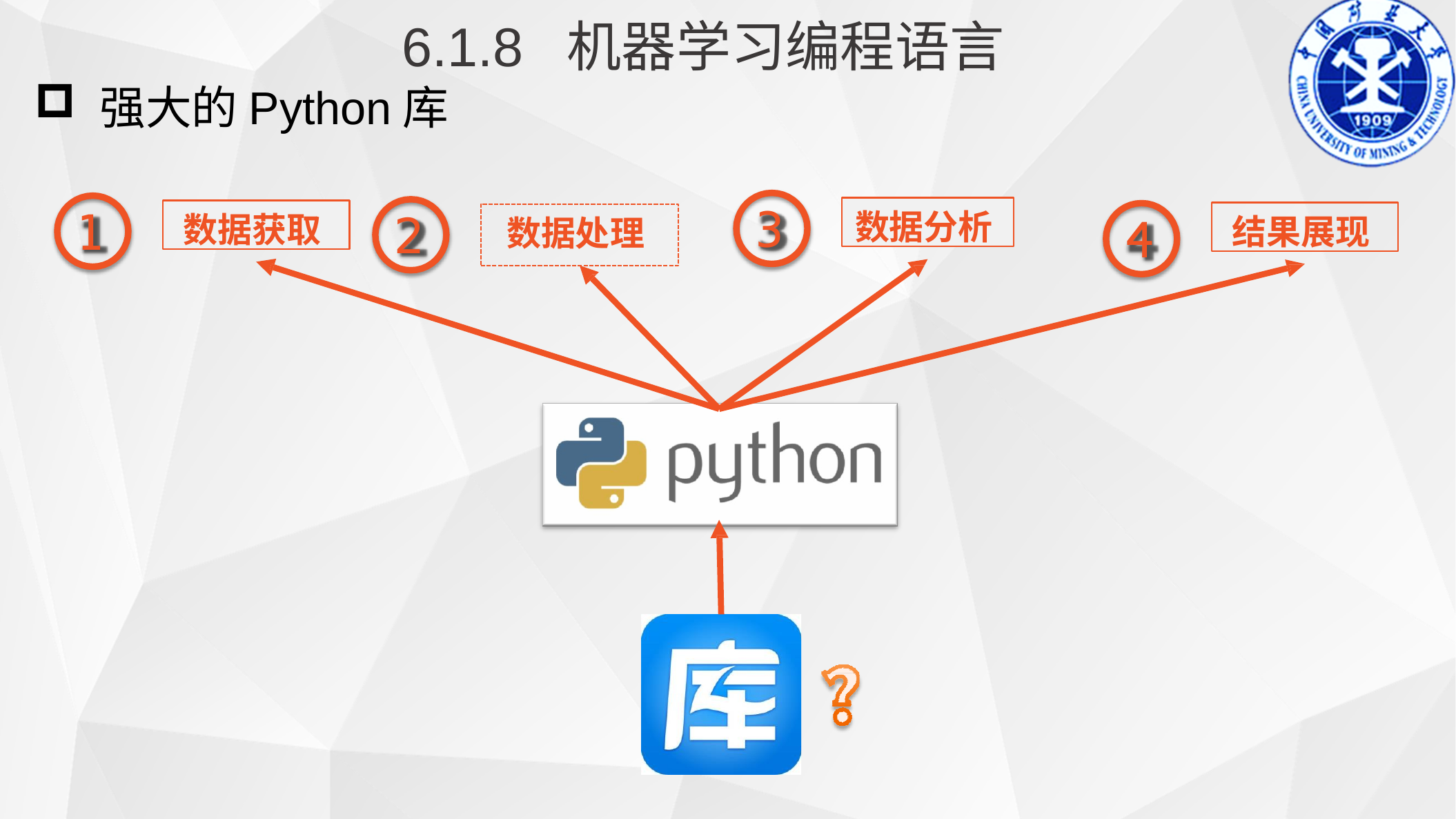

6.1.8  机器学习编程语言
强大的Python库

3
数据分析

1
数据获取
结果展现

2

4
数据处理